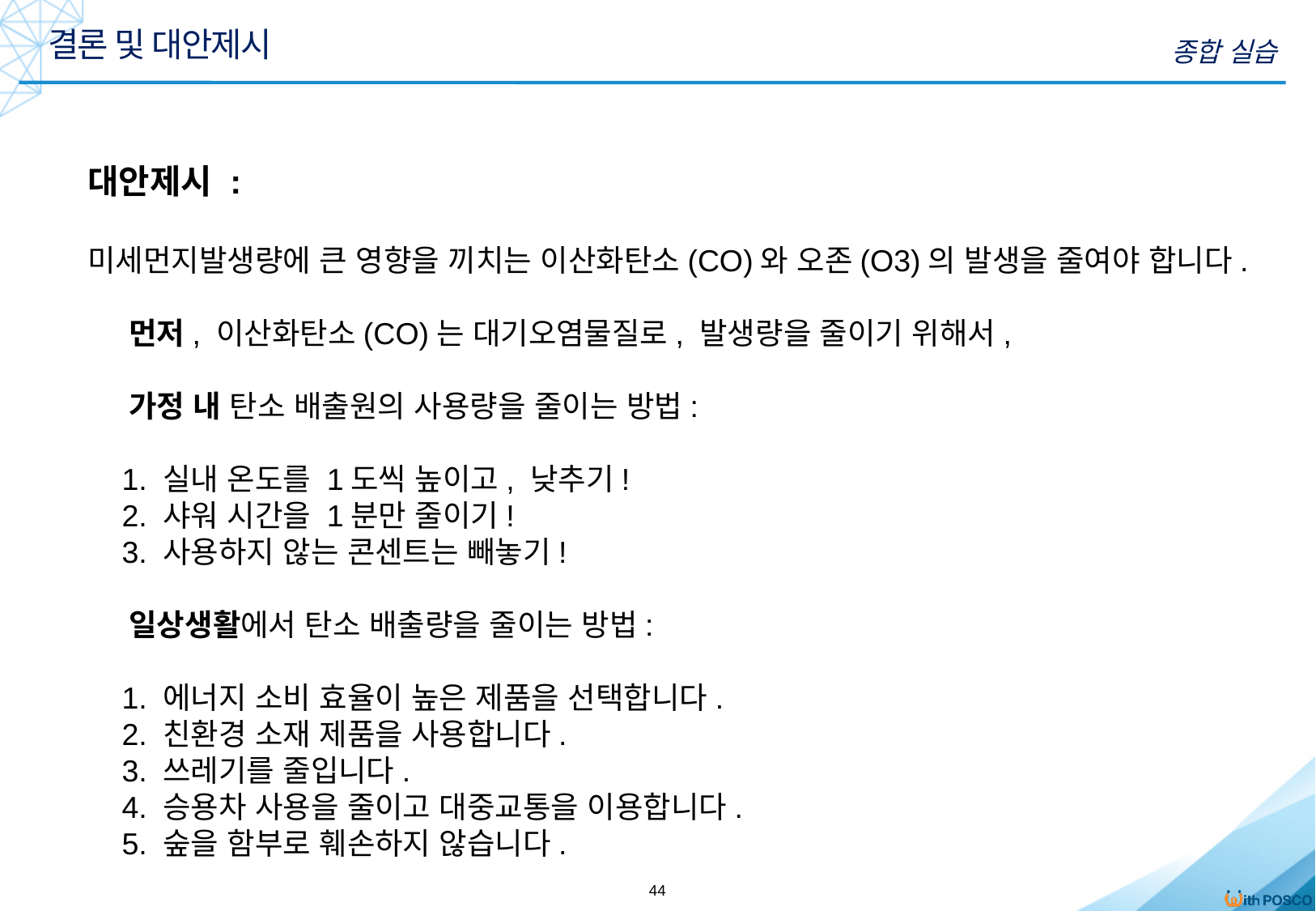

결론 및 대안제시
종합 실습
대안제시 :

미세먼지발생량에 큰 영향을 끼치는 이산화탄소(CO)와 오존(O3)의 발생을 줄여야 합니다.

    먼저, 이산화탄소(CO)는 대기오염물질로, 발생량을 줄이기 위해서,

    가정 내 탄소 배출원의 사용량을 줄이는 방법:

    1. 실내 온도를 1도씩 높이고, 낮추기!
    2. 샤워 시간을 1분만 줄이기!
    3. 사용하지 않는 콘센트는 빼놓기!

    일상생활에서 탄소 배출량을 줄이는 방법:

    1. 에너지 소비 효율이 높은 제품을 선택합니다.
    2. 친환경 소재 제품을 사용합니다.
    3. 쓰레기를 줄입니다.
    4. 승용차 사용을 줄이고 대중교통을 이용합니다.
    5. 숲을 함부로 훼손하지 않습니다.